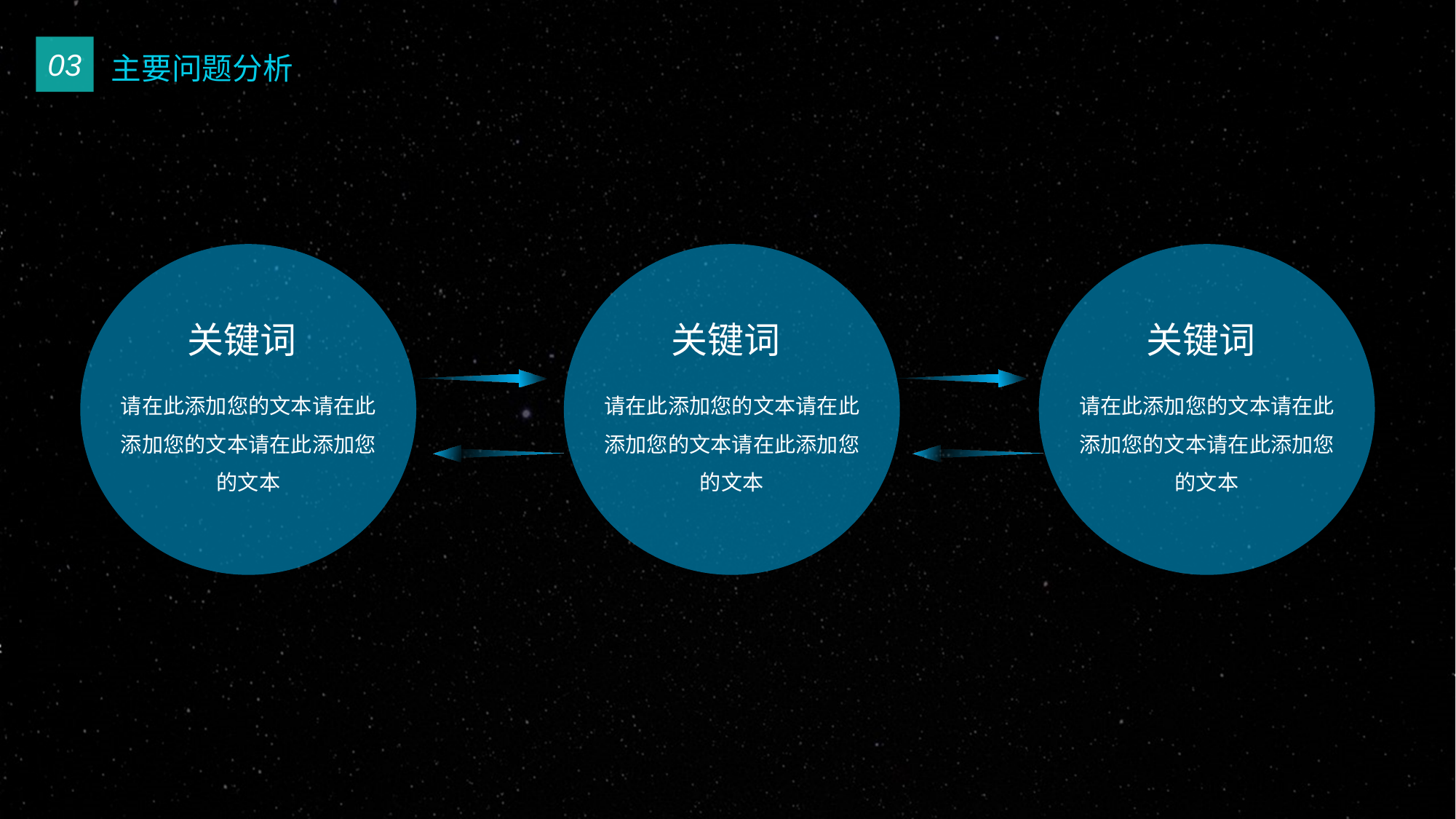

03
主要问题分析

关键词
请在此添加您的文本请在此添加您的文本请在此添加您的文本

关键词
请在此添加您的文本请在此添加您的文本请在此添加您的文本

关键词
请在此添加您的文本请在此添加您的文本请在此添加您的文本